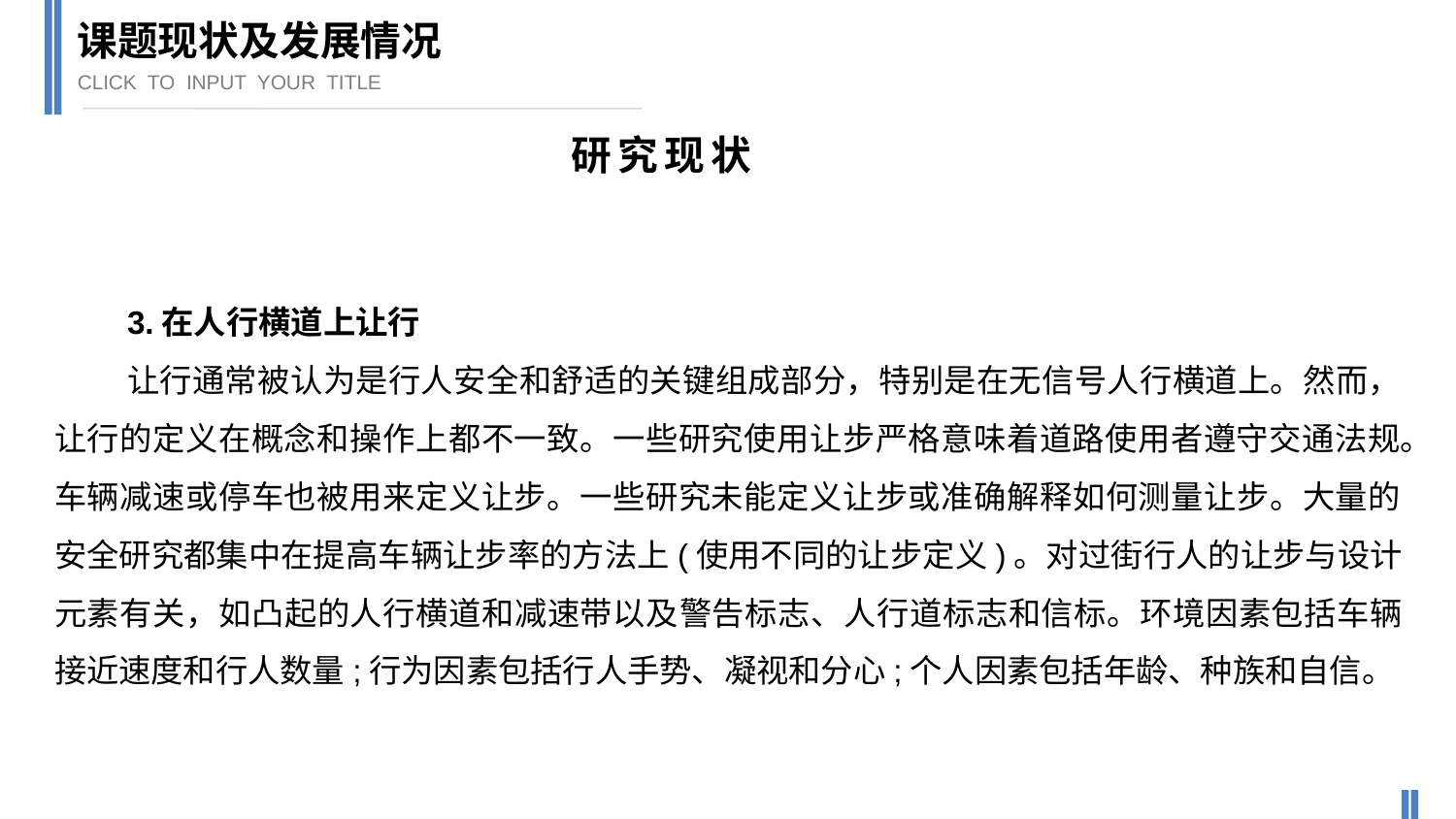

课题现状及发展情况
CLICK  TO  INPUT  YOUR  TITLE
研究现状
3.在人行横道上让行
让行通常被认为是行人安全和舒适的关键组成部分，特别是在无信号人行横道上。然而，让行的定义在概念和操作上都不一致。一些研究使用让步严格意味着道路使用者遵守交通法规。车辆减速或停车也被用来定义让步。一些研究未能定义让步或准确解释如何测量让步。大量的安全研究都集中在提高车辆让步率的方法上(使用不同的让步定义)。对过街行人的让步与设计元素有关，如凸起的人行横道和减速带以及警告标志、人行道标志和信标。环境因素包括车辆接近速度和行人数量;行为因素包括行人手势、凝视和分心;个人因素包括年龄、种族和自信。